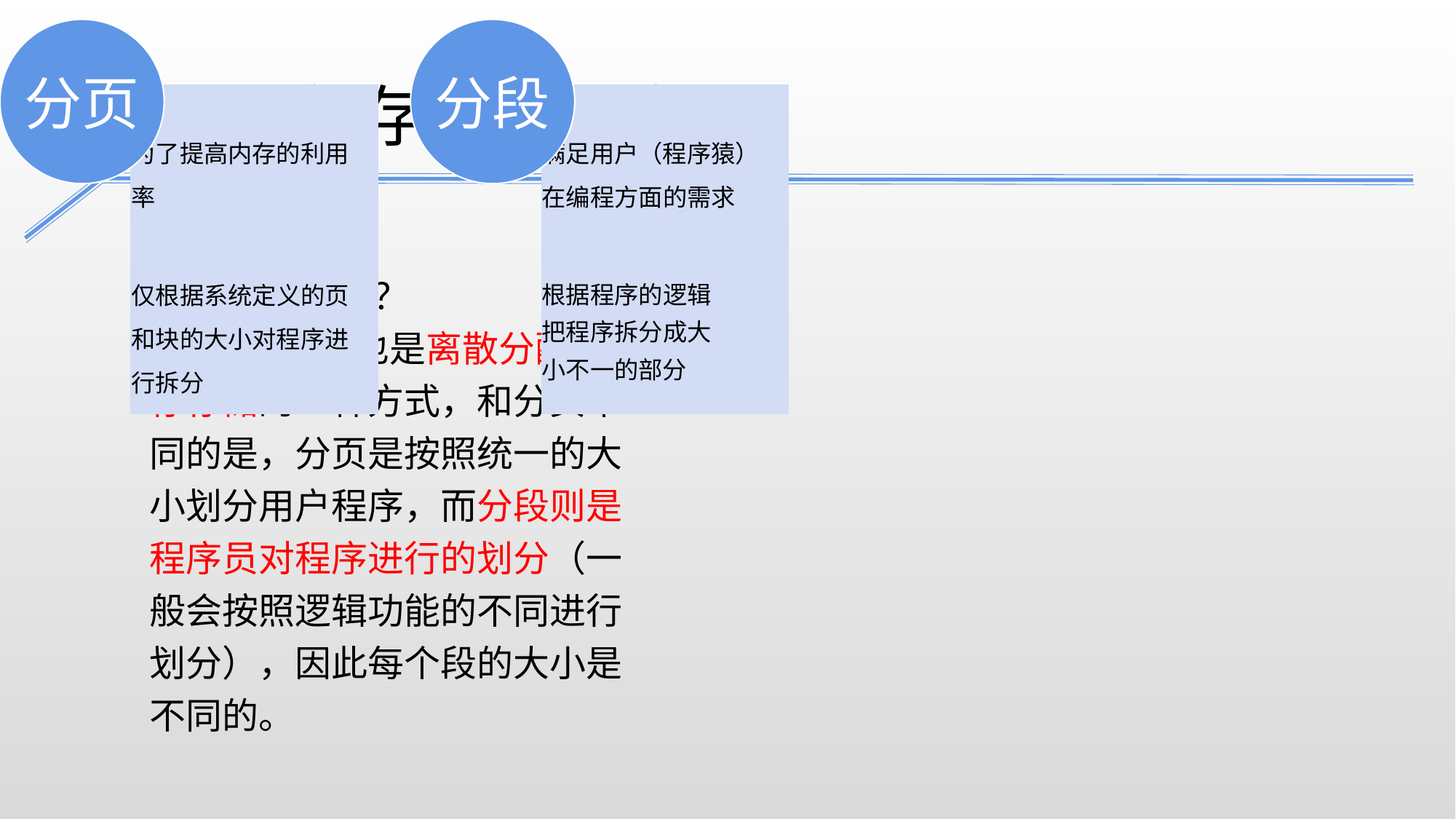

4.6分段存储管理方式
什么是分段？
      分段存储也是离散分配内存存储的一种方式，和分页不同的是，分页是按照统一的大小划分用户程序，而分段则是程序员对程序进行的划分（一般会按照逻辑功能的不同进行划分），因此每个段的大小是不同的。
为了提高内存的利用率
仅根据系统定义的页和块的大小对程序进行拆分
分页
满足用户（程序猿）在编程方面的需求
根据程序的逻辑
把程序拆分成大
小不一的部分
分段